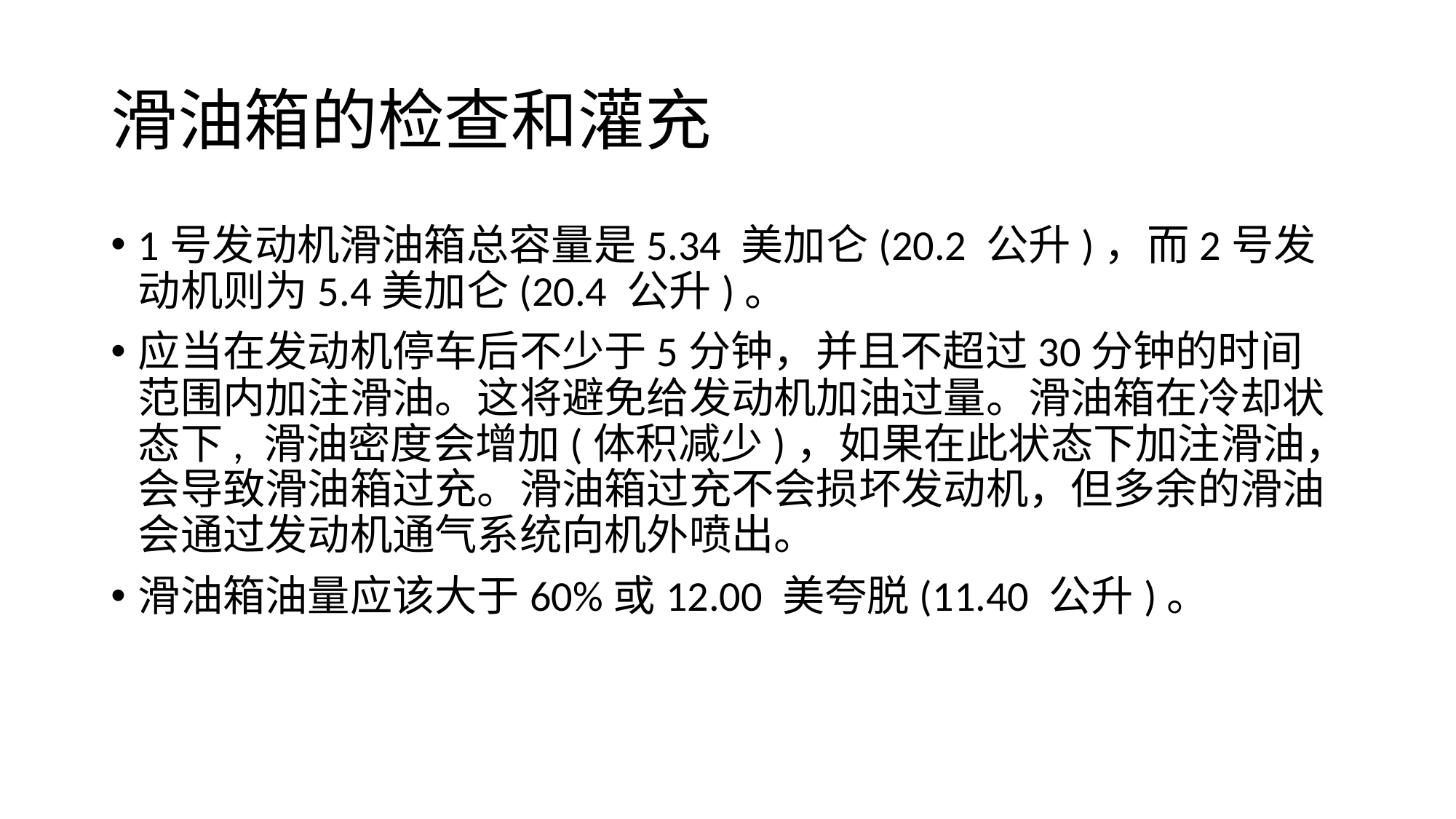

# 滑油箱的检查和灌充
1号发动机滑油箱总容量是5.34 美加仑(20.2 公升)，而2号发动机则为5.4美加仑(20.4 公升)。
应当在发动机停车后不少于5分钟，并且不超过30分钟的时间范围内加注滑油。这将避免给发动机加油过量。滑油箱在冷却状态下, 滑油密度会增加(体积减少)，如果在此状态下加注滑油，会导致滑油箱过充。滑油箱过充不会损坏发动机，但多余的滑油会通过发动机通气系统向机外喷出。
滑油箱油量应该大于60%或12.00 美夸脱(11.40 公升)。